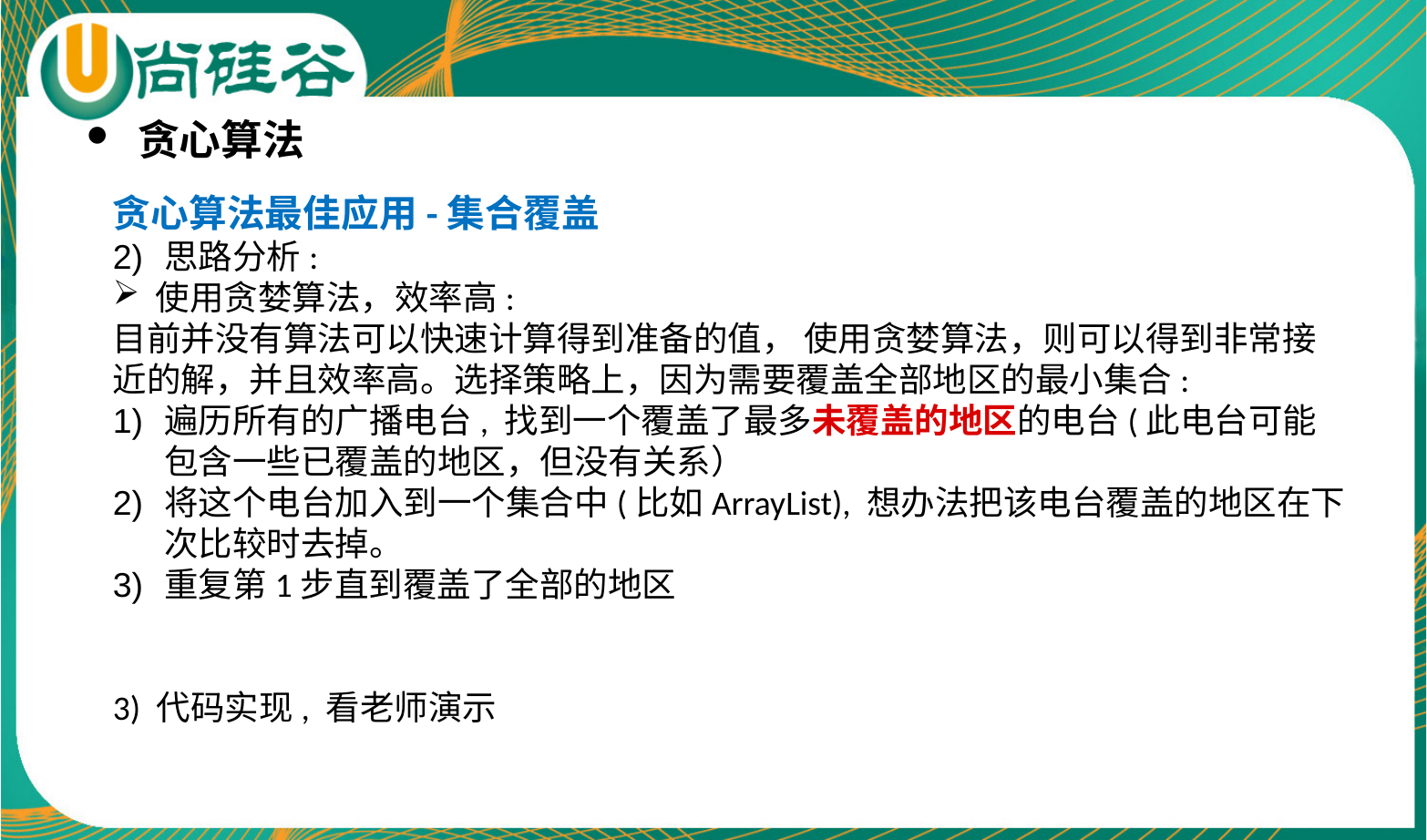

贪心算法
贪心算法最佳应用-集合覆盖
思路分析:
使用贪婪算法，效率高:
目前并没有算法可以快速计算得到准备的值， 使用贪婪算法，则可以得到非常接近的解，并且效率高。选择策略上，因为需要覆盖全部地区的最小集合:
遍历所有的广播电台, 找到一个覆盖了最多未覆盖的地区的电台(此电台可能包含一些已覆盖的地区，但没有关系）
将这个电台加入到一个集合中(比如ArrayList), 想办法把该电台覆盖的地区在下次比较时去掉。
重复第1步直到覆盖了全部的地区

3) 代码实现, 看老师演示